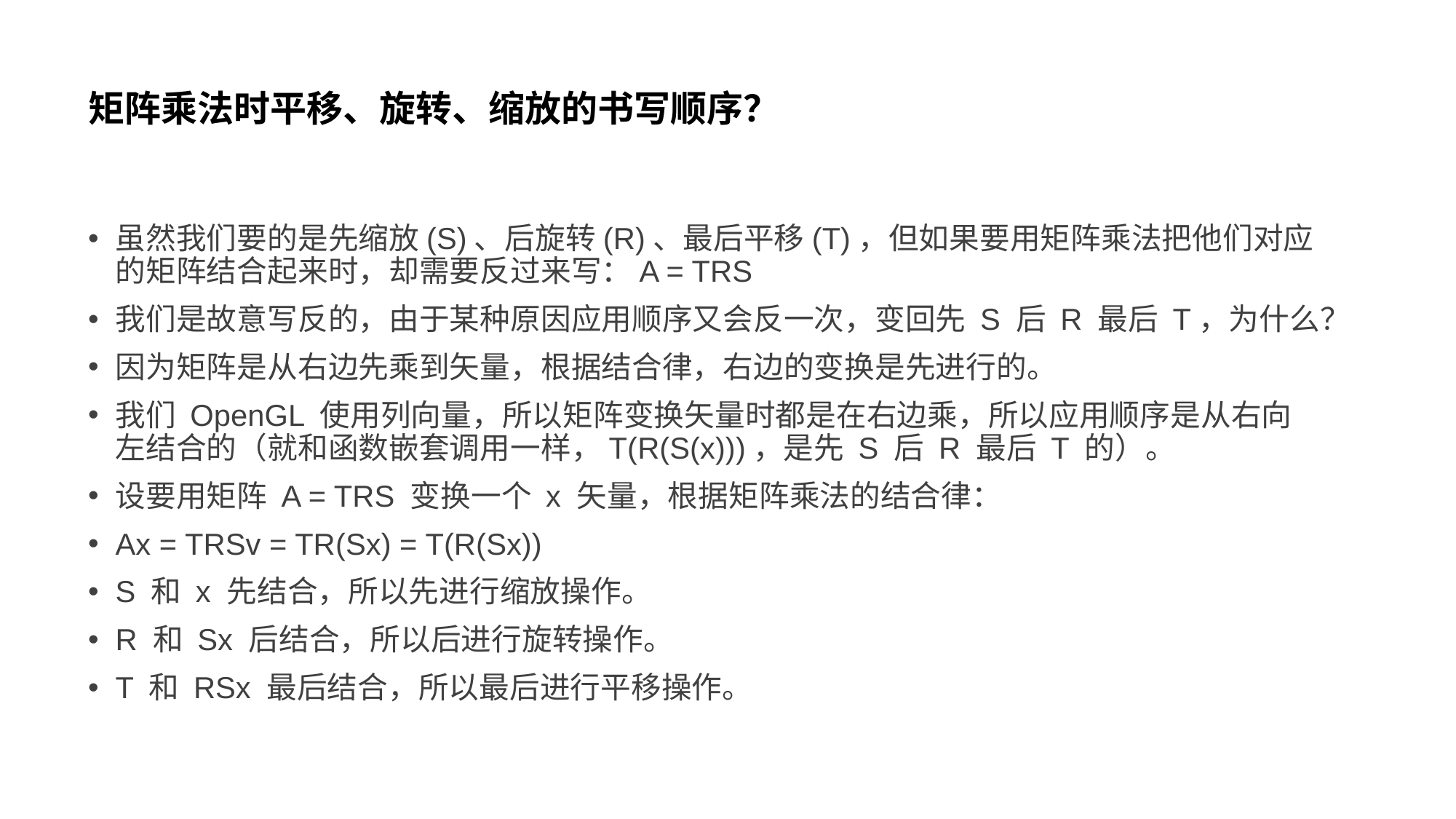

# 矩阵乘法时平移、旋转、缩放的书写顺序？
虽然我们要的是先缩放(S)、后旋转(R)、最后平移(T)，但如果要用矩阵乘法把他们对应的矩阵结合起来时，却需要反过来写：A = TRS
我们是故意写反的，由于某种原因应用顺序又会反一次，变回先 S 后 R 最后 T，为什么？
因为矩阵是从右边先乘到矢量，根据结合律，右边的变换是先进行的。
我们 OpenGL 使用列向量，所以矩阵变换矢量时都是在右边乘，所以应用顺序是从右向左结合的（就和函数嵌套调用一样，T(R(S(x)))，是先 S 后 R 最后 T 的）。
设要用矩阵 A = TRS 变换一个 x 矢量，根据矩阵乘法的结合律：
Ax = TRSv = TR(Sx) = T(R(Sx))
S 和 x 先结合，所以先进行缩放操作。
R 和 Sx 后结合，所以后进行旋转操作。
T 和 RSx 最后结合，所以最后进行平移操作。